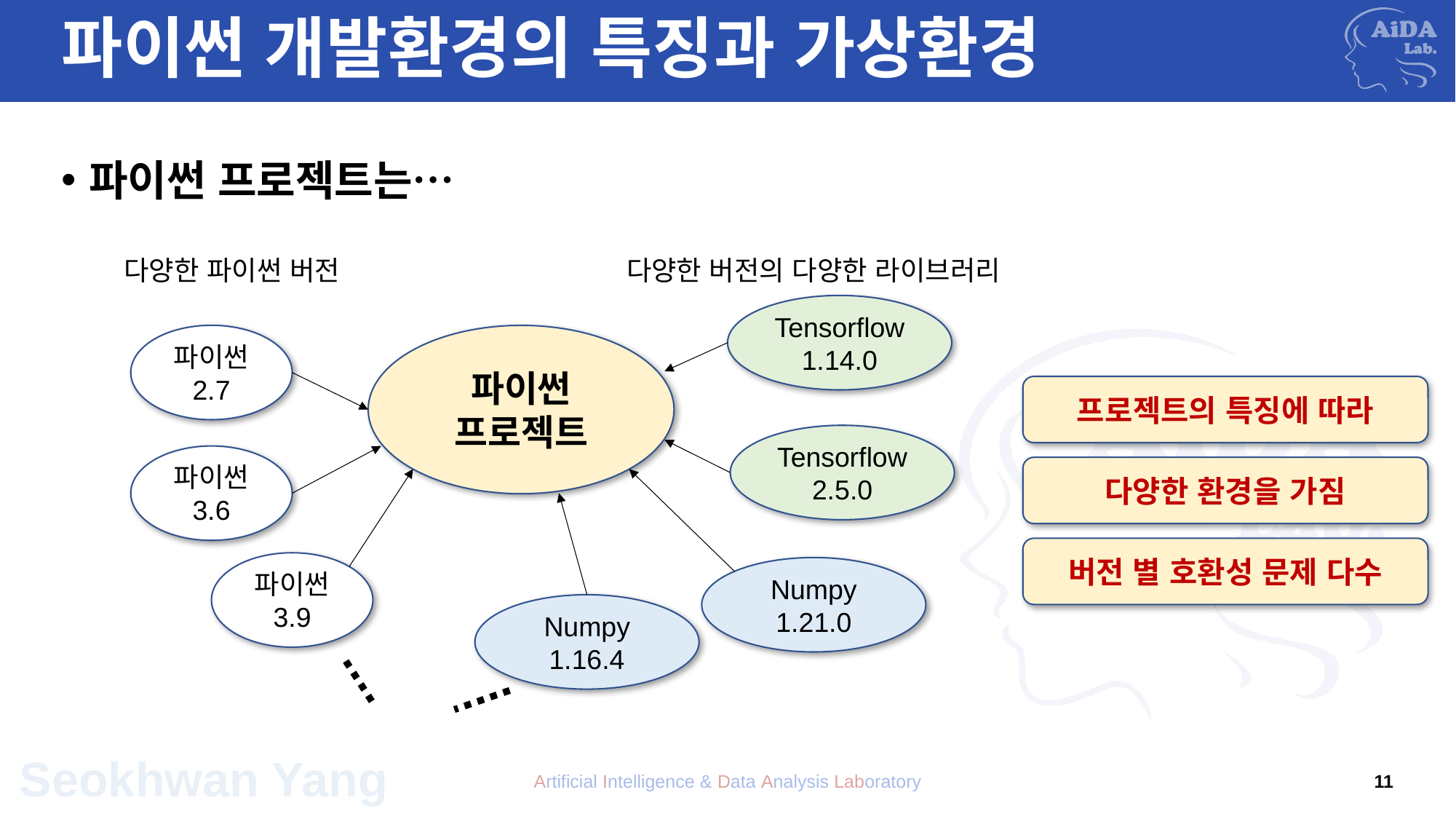

# 파이썬 개발환경의 특징과 가상환경
파이썬 프로젝트는…
다양한 버전의 다양한 라이브러리
Tensorflow 1.14.0
Tensorflow 2.5.0
Numpy 1.21.0
Numpy 1.16.4
다양한 파이썬 버전
파이썬 2.7
파이썬 3.6
파이썬 3.9
파이썬
프로젝트
프로젝트의 특징에 따라
다양한 환경을 가짐
버전 별 호환성 문제 다수
Artificial Intelligence & Data Analysis Laboratory
11